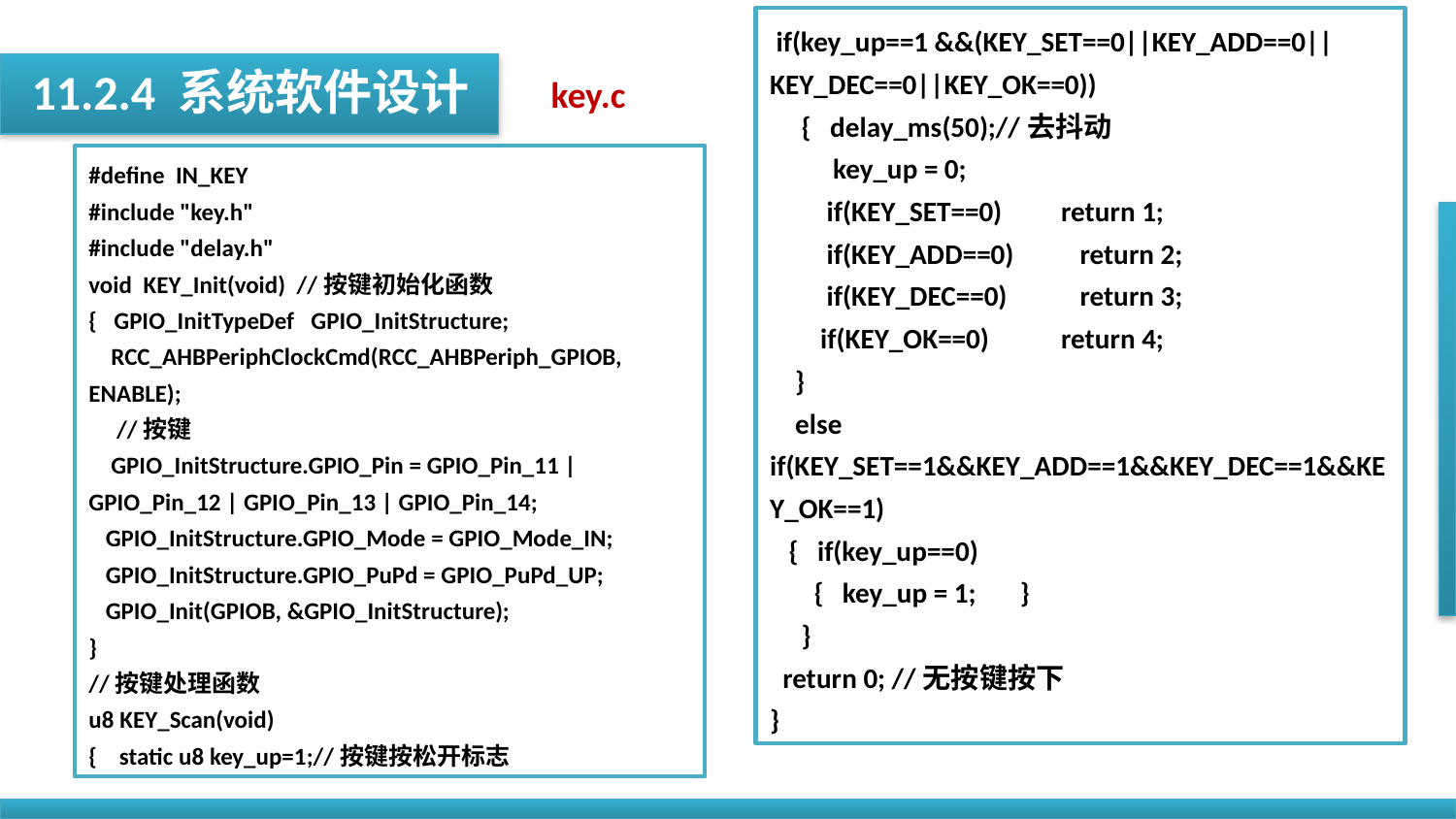

if(key_up==1 &&(KEY_SET==0||KEY_ADD==0||KEY_DEC==0||KEY_OK==0))
     {   delay_ms(50);//去抖动
          key_up = 0;
         if(KEY_SET==0) 	return 1;
         if(KEY_ADD==0)	   return 2;
         if(KEY_DEC==0)	   return 3;
        if(KEY_OK==0)  	return 4;
    }
    else if(KEY_SET==1&&KEY_ADD==1&&KEY_DEC==1&&KEY_OK==1)
   {   if(key_up==0)
       {   key_up = 1;       }
     }
  return 0; //无按键按下
}

11.2.4 系统软件设计
key.c
#define  IN_KEY
#include "key.h"
#include "delay.h"
void  KEY_Init(void)  //按键初始化函数
{   GPIO_InitTypeDef   GPIO_InitStructure;
    RCC_AHBPeriphClockCmd(RCC_AHBPeriph_GPIOB, ENABLE);
     //按键
    GPIO_InitStructure.GPIO_Pin = GPIO_Pin_11 | GPIO_Pin_12 | GPIO_Pin_13 | GPIO_Pin_14;
   GPIO_InitStructure.GPIO_Mode = GPIO_Mode_IN;
   GPIO_InitStructure.GPIO_PuPd = GPIO_PuPd_UP;
   GPIO_Init(GPIOB, &GPIO_InitStructure);
}
//按键处理函数
u8 KEY_Scan(void)
{    static u8 key_up=1;//按键按松开标志